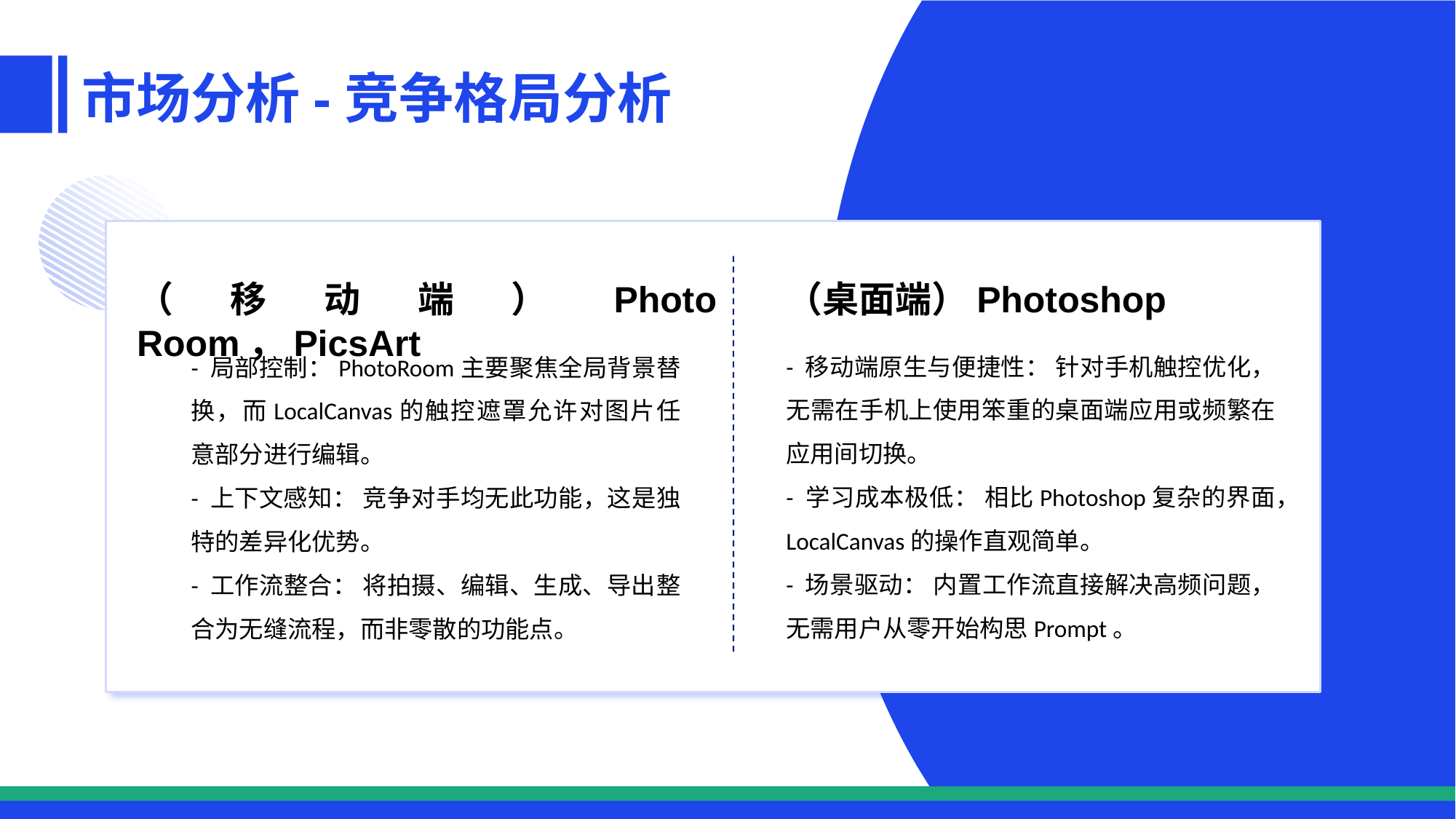

市场分析-竞争格局分析

（移动端）Photo Room，PicsArt
（桌面端）Photoshop

- 移动端原生与便捷性： 针对手机触控优化，无需在手机上使用笨重的桌面端应用或频繁在应用间切换。
- 学习成本极低： 相比Photoshop复杂的界面，LocalCanvas的操作直观简单。
- 场景驱动： 内置工作流直接解决高频问题，无需用户从零开始构思Prompt。
- 局部控制：PhotoRoom主要聚焦全局背景替换，而LocalCanvas的触控遮罩允许对图片任意部分进行编辑。
- 上下文感知： 竞争对手均无此功能，这是独特的差异化优势。
- 工作流整合： 将拍摄、编辑、生成、导出整合为无缝流程，而非零散的功能点。